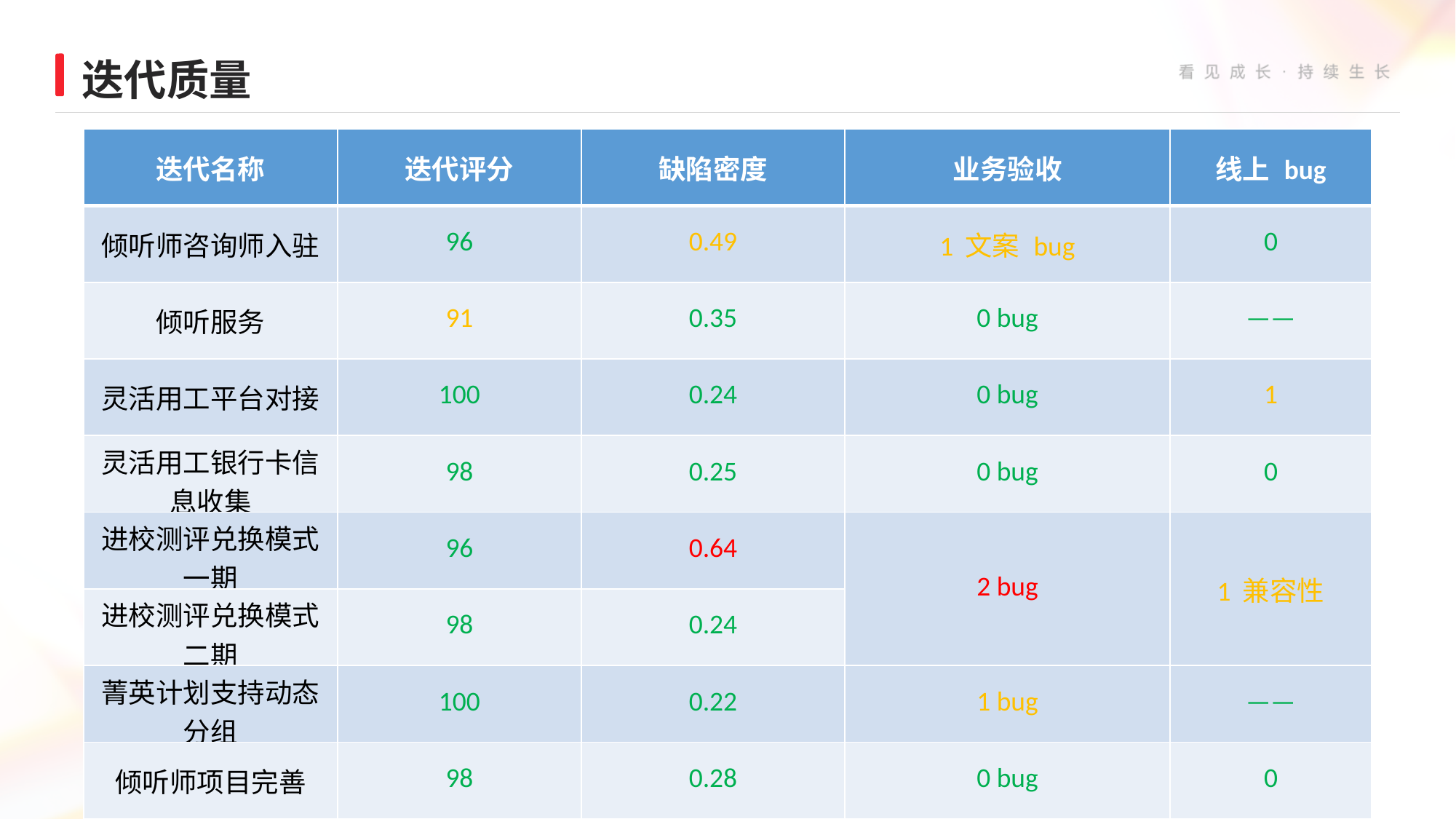

迭代质量
| 迭代名称 | 迭代评分 | 缺陷密度 | 业务验收 | 线上 bug |
| --- | --- | --- | --- | --- |
| 倾听师咨询师入驻 | 96 | 0.49 | 1 文案 bug | 0 |
| 倾听服务 | 91 | 0.35 | 0 bug | —— |
| 灵活用工平台对接 | 100 | 0.24 | 0 bug | 1 |
| 灵活用工银行卡信息收集 | 98 | 0.25 | 0 bug | 0 |
| 进校测评兑换模式一期 | 96 | 0.64 | 2 bug | 1 兼容性 |
| 进校测评兑换模式二期 | 98 | 0.24 |  | 1 兼容性 |
| 菁英计划支持动态分组 | 100 | 0.22 | 1 bug | —— |
| 倾听师项目完善 | 98 | 0.28 | 0 bug | 0 |